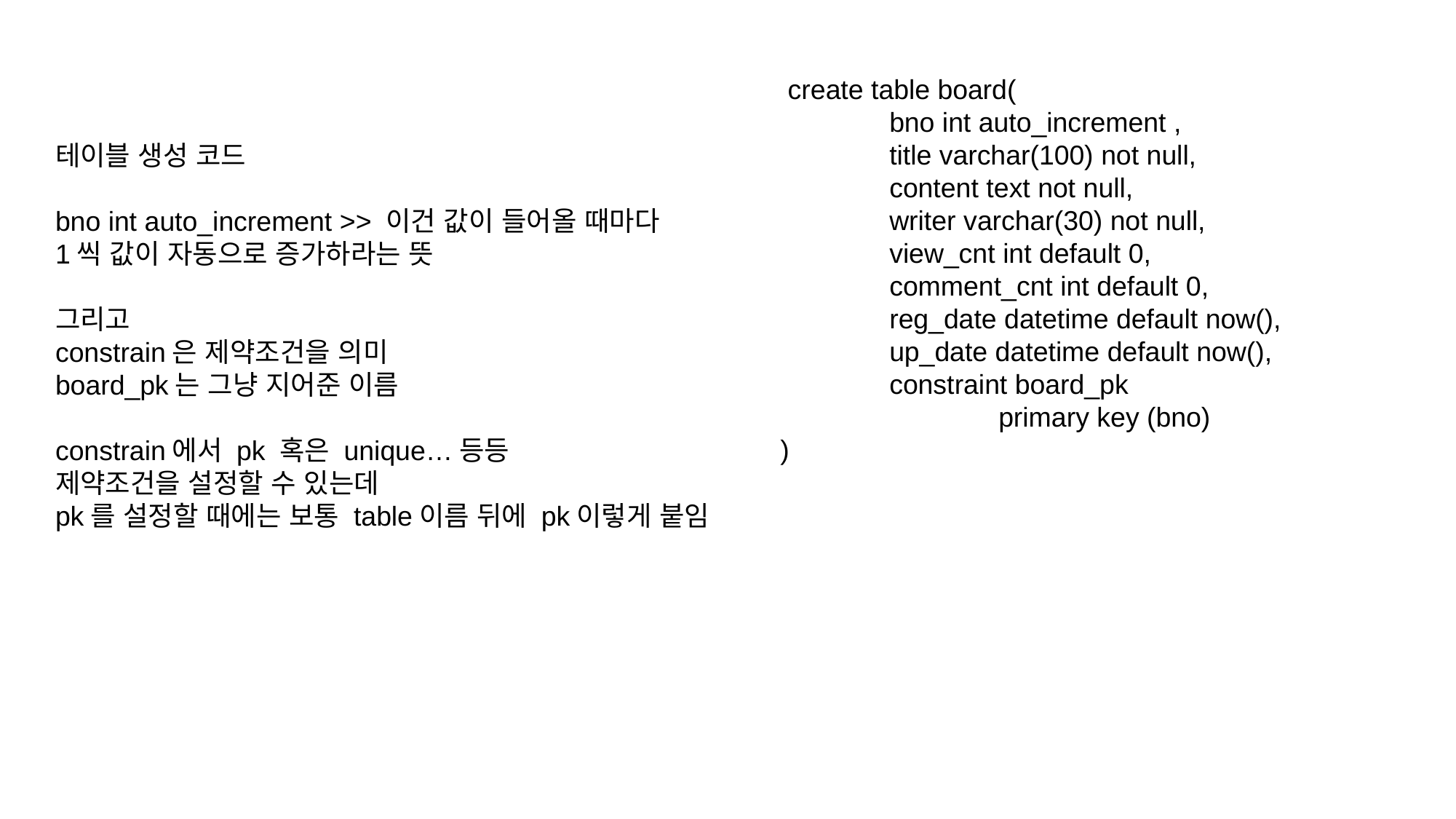

create table board(
	bno int auto_increment ,
	title varchar(100) not null,
	content text not null,
	writer varchar(30) not null,
	view_cnt int default 0,
	comment_cnt int default 0,
	reg_date datetime default now(),
	up_date datetime default now(),
	constraint board_pk
		primary key (bno)
)
테이블 생성 코드

bno int auto_increment >> 이건 값이 들어올 때마다
1씩 값이 자동으로 증가하라는 뜻

그리고
constrain은 제약조건을 의미
board_pk는 그냥 지어준 이름

constrain에서 pk 혹은 unique…등등
제약조건을 설정할 수 있는데
pk를 설정할 때에는 보통 table이름 뒤에 pk이렇게 붙임